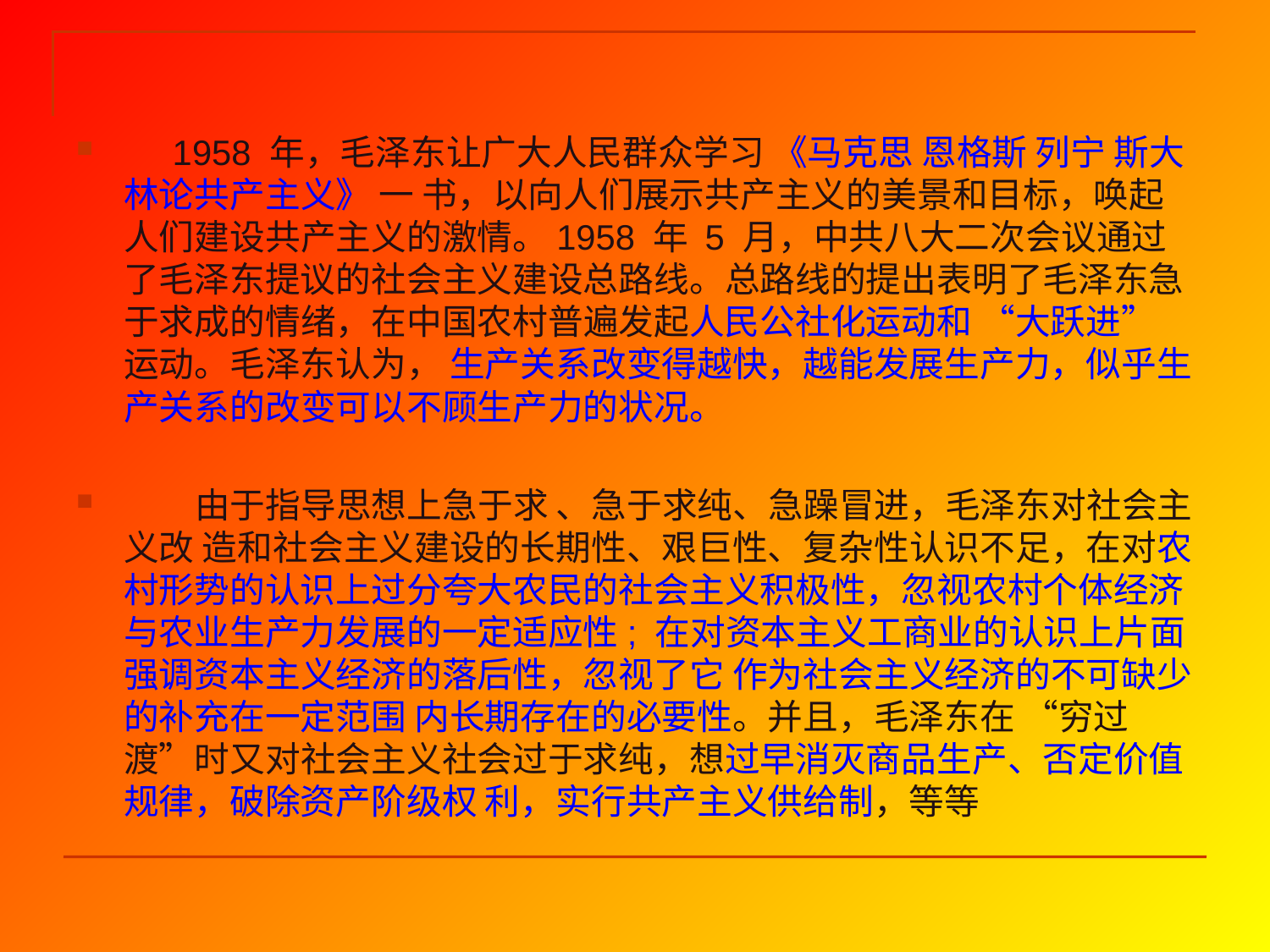

1958 年，毛泽东让广大人民群众学习 《马克思 恩格斯 列宁 斯大林论共产主义》 一 书，以向人们展示共产主义的美景和目标，唤起 人们建设共产主义的激情。1958 年 5 月，中共八大二次会议通过 了毛泽东提议的社会主义建设总路线。总路线的提出表明了毛泽东急于求成的情绪，在中国农村普遍发起人民公社化运动和 “大跃进” 运动。毛泽东认为， 生产关系改变得越快，越能发展生产力，似乎生 产关系的改变可以不顾生产力的状况。

        由于指导思想上急于求 、急于求纯、急躁冒进，毛泽东对社会主义改 造和社会主义建设的长期性、艰巨性、复杂性认识不足，在对农村形势的认识上过分夸大农民的社会主义积极性，忽视农村个体经济与农业生产力发展的一定适应性; 在对资本主义工商业的认识上片面强调资本主义经济的落后性，忽视了它 作为社会主义经济的不可缺少的补充在一定范围 内长期存在的必要性。并且，毛泽东在 “穷过 渡”时又对社会主义社会过于求纯，想过早消灭商品生产、否定价值规律，破除资产阶级权 利，实行共产主义供给制，等等